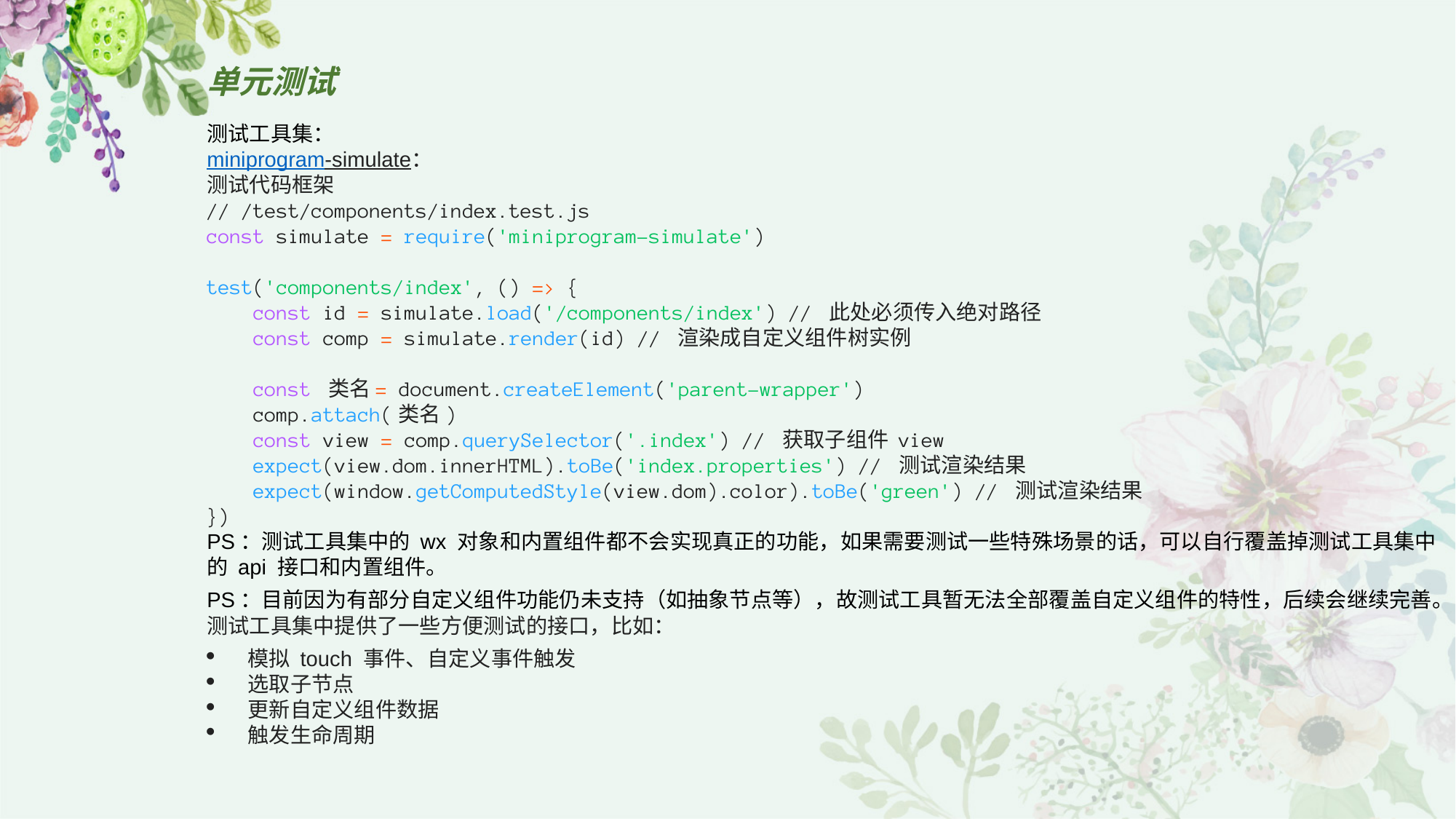

# 单元测试
测试工具集：
miniprogram-simulate：
测试代码框架
// /test/components/index.test.js
const simulate = require('miniprogram-simulate')

test('components/index', () => {
    const id = simulate.load('/components/index') // 此处必须传入绝对路径
    const comp = simulate.render(id) // 渲染成自定义组件树实例

    const 类名= document.createElement('parent-wrapper')
    comp.attach(类名)
    const view = comp.querySelector('.index') // 获取子组件 view
    expect(view.dom.innerHTML).toBe('index.properties') // 测试渲染结果
    expect(window.getComputedStyle(view.dom).color).toBe('green') // 测试渲染结果
})
PS：测试工具集中的 wx 对象和内置组件都不会实现真正的功能，如果需要测试一些特殊场景的话，可以自行覆盖掉测试工具集中的 api 接口和内置组件。
PS：目前因为有部分自定义组件功能仍未支持（如抽象节点等），故测试工具暂无法全部覆盖自定义组件的特性，后续会继续完善。
测试工具集中提供了一些方便测试的接口，比如：
模拟 touch 事件、自定义事件触发
选取子节点
更新自定义组件数据
触发生命周期